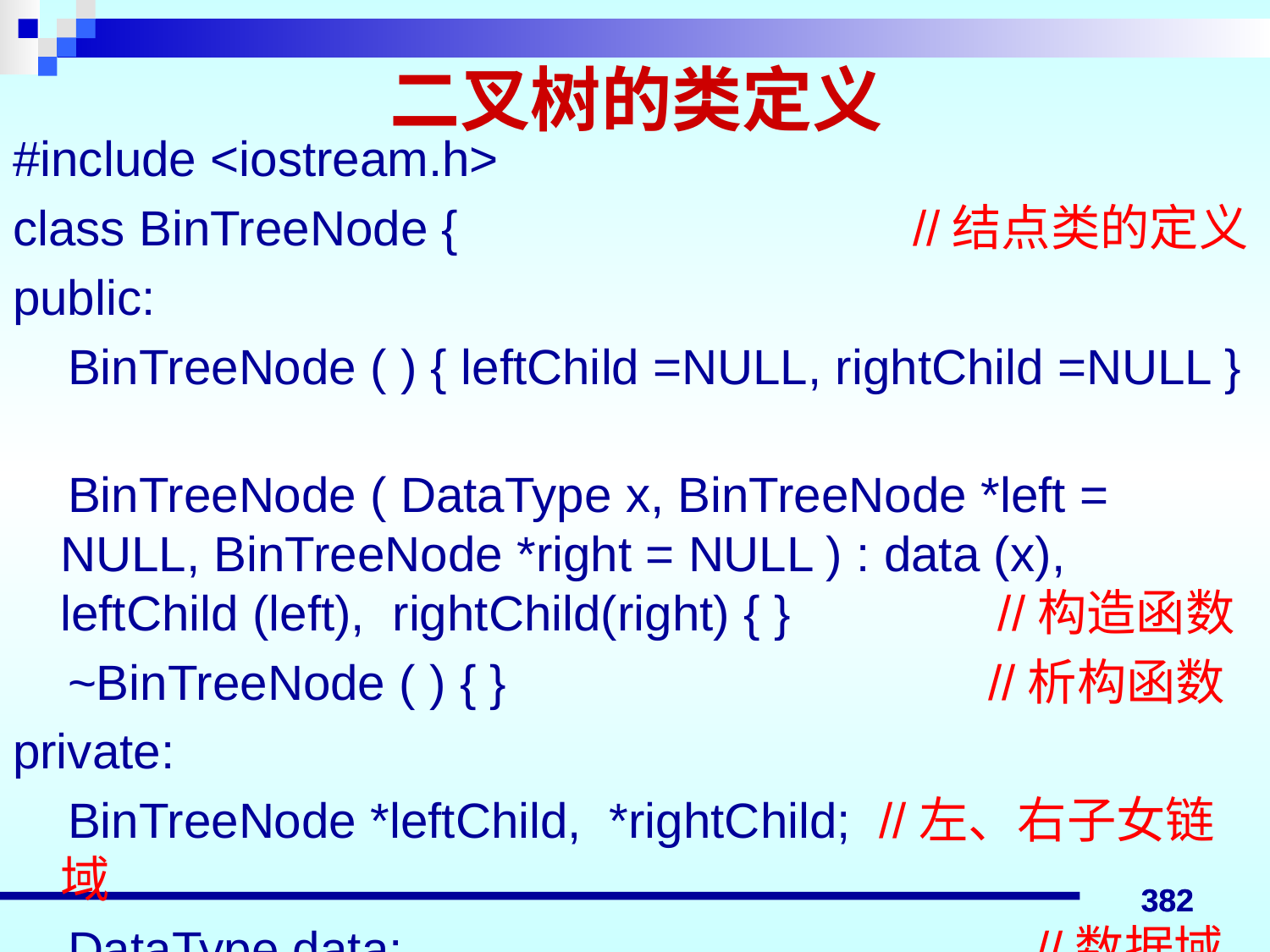

# 二叉树的类定义
#include <iostream.h>
class BinTreeNode {                                 //结点类的定义
public:
    BinTreeNode ( ) { leftChild =NULL, rightChild =NULL }
    BinTreeNode ( DataType x, BinTreeNode *left = NULL, BinTreeNode *right = NULL ) : data (x),  leftChild (left),  rightChild(right) { }               //构造函数
    ~BinTreeNode ( ) { }                                   //析构函数
private:
    BinTreeNode *leftChild,  *rightChild;  //左、右子女链域
    DataType data;                                              //数据域
};

382
382